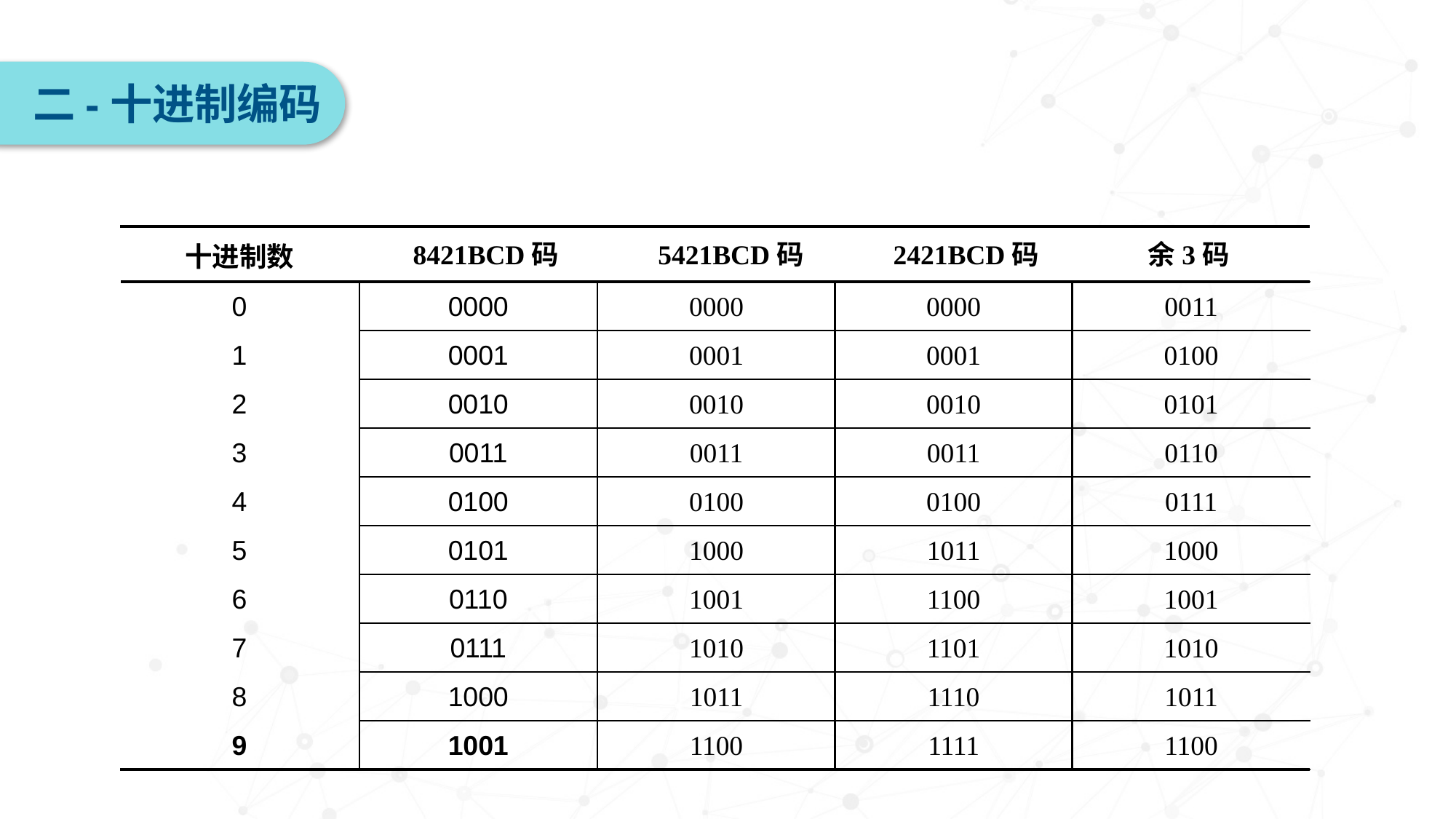

二-十进制编码
|  |  |  |  |  |
| --- | --- | --- | --- | --- |
| 十进制数 |  |  |  |  |
| --- | --- | --- | --- | --- |
8421BCD码               5421BCD码	      2421BCD码	             余3码
| 0 |
| --- |
| 1 |
| 2 |
| 3 |
| 4 |
| 5 |
| 6 |
| 7 |
| 8 |
| 9 |
| 0000 |
| --- |
| 0001 |
| 0010 |
| 0011 |
| 0100 |
| 0101 |
| 0110 |
| 0111 |
| 1000 |
| 1001 |
| 0000 |
| --- |
| 0001 |
| 0010 |
| 0011 |
| 0100 |
| 1000 |
| 1001 |
| 1010 |
| 1011 |
| 1100 |
| 0000 |
| --- |
| 0001 |
| 0010 |
| 0011 |
| 0100 |
| 1011 |
| 1100 |
| 1101 |
| 1110 |
| 1111 |
| 0011 |  |
| --- | --- |
| 0100 |  |
| 0101 |  |
| 0110 |  |
| 0111 |  |
| 1000 |  |
| 1001 |  |
| 1010 |  |
| 1011 |  |
| 1100 |  |
28